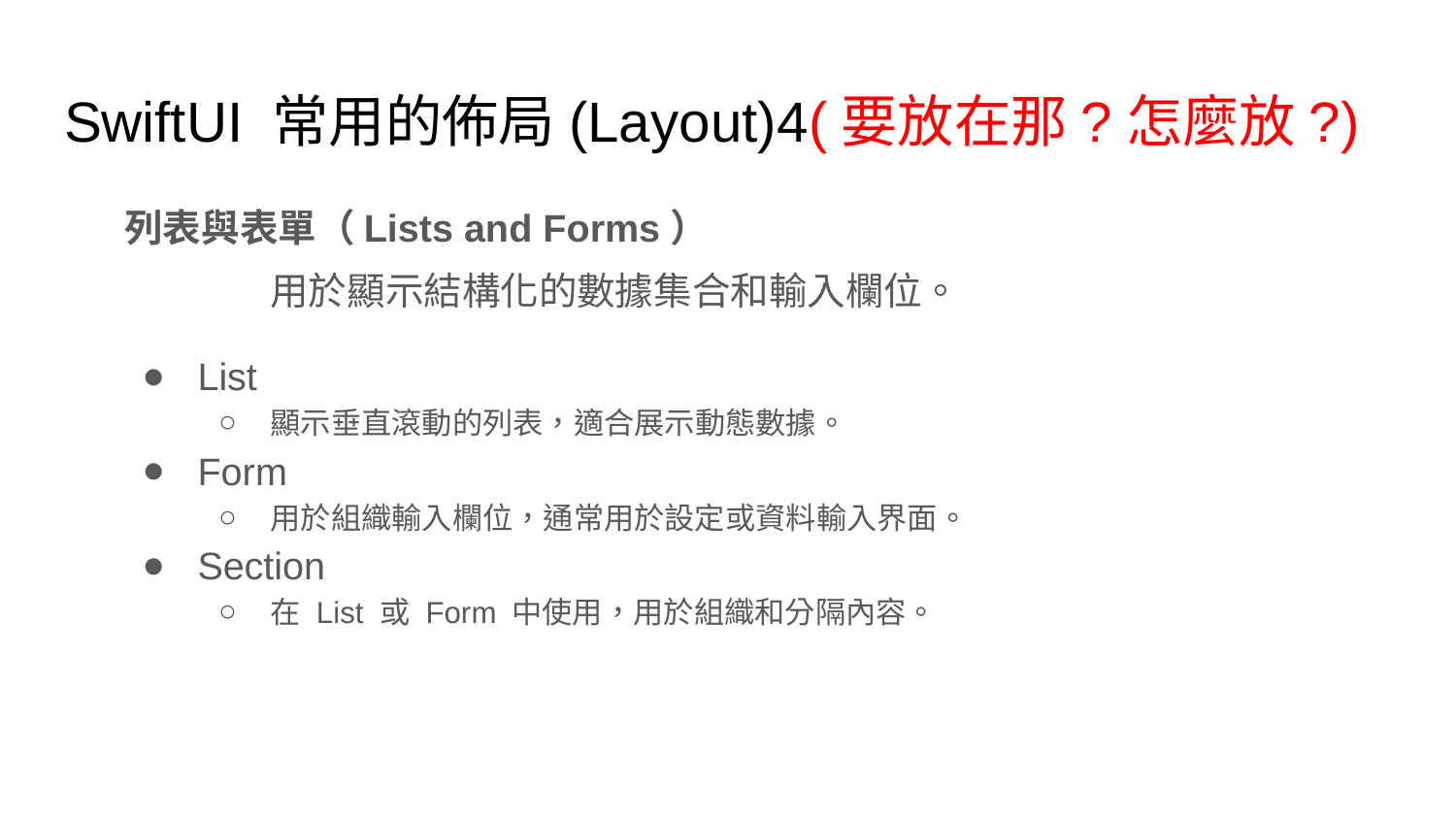

# SwiftUI 常用的佈局(Layout)4(要放在那?怎麼放?)
列表與表單（Lists and Forms）
	用於顯示結構化的數據集合和輸入欄位。
List
顯示垂直滾動的列表，適合展示動態數據。
Form
用於組織輸入欄位，通常用於設定或資料輸入界面。
Section
在 List 或 Form 中使用，用於組織和分隔內容。